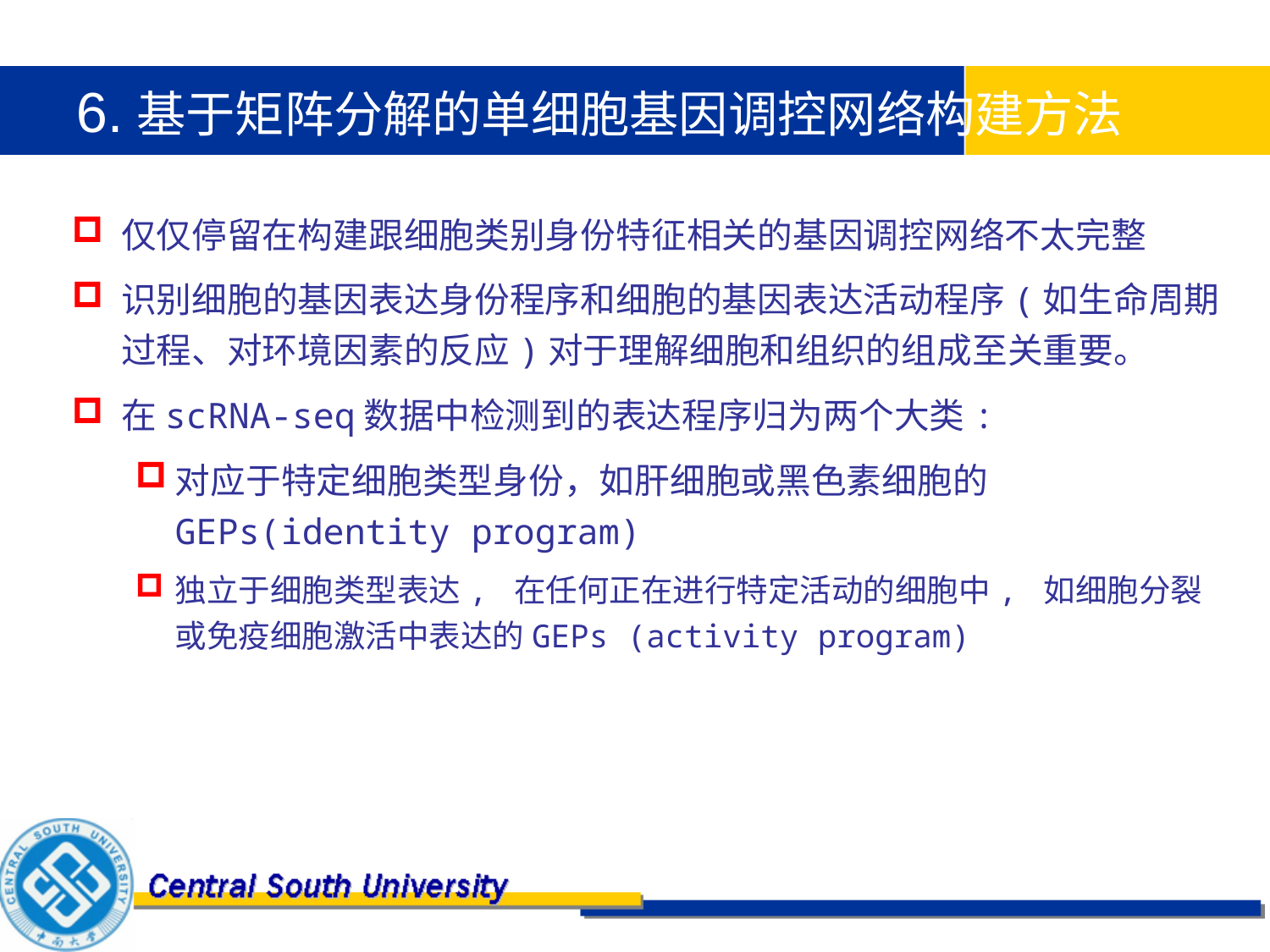

6.基于矩阵分解的单细胞基因调控网络构建方法
仅仅停留在构建跟细胞类别身份特征相关的基因调控网络不太完整
识别细胞的基因表达身份程序和细胞的基因表达活动程序(如生命周期过程、对环境因素的反应)对于理解细胞和组织的组成至关重要。
在scRNA-seq数据中检测到的表达程序归为两个大类:
对应于特定细胞类型身份，如肝细胞或黑色素细胞的GEPs(identity program)
独立于细胞类型表达, 在任何正在进行特定活动的细胞中, 如细胞分裂或免疫细胞激活中表达的GEPs (activity program)